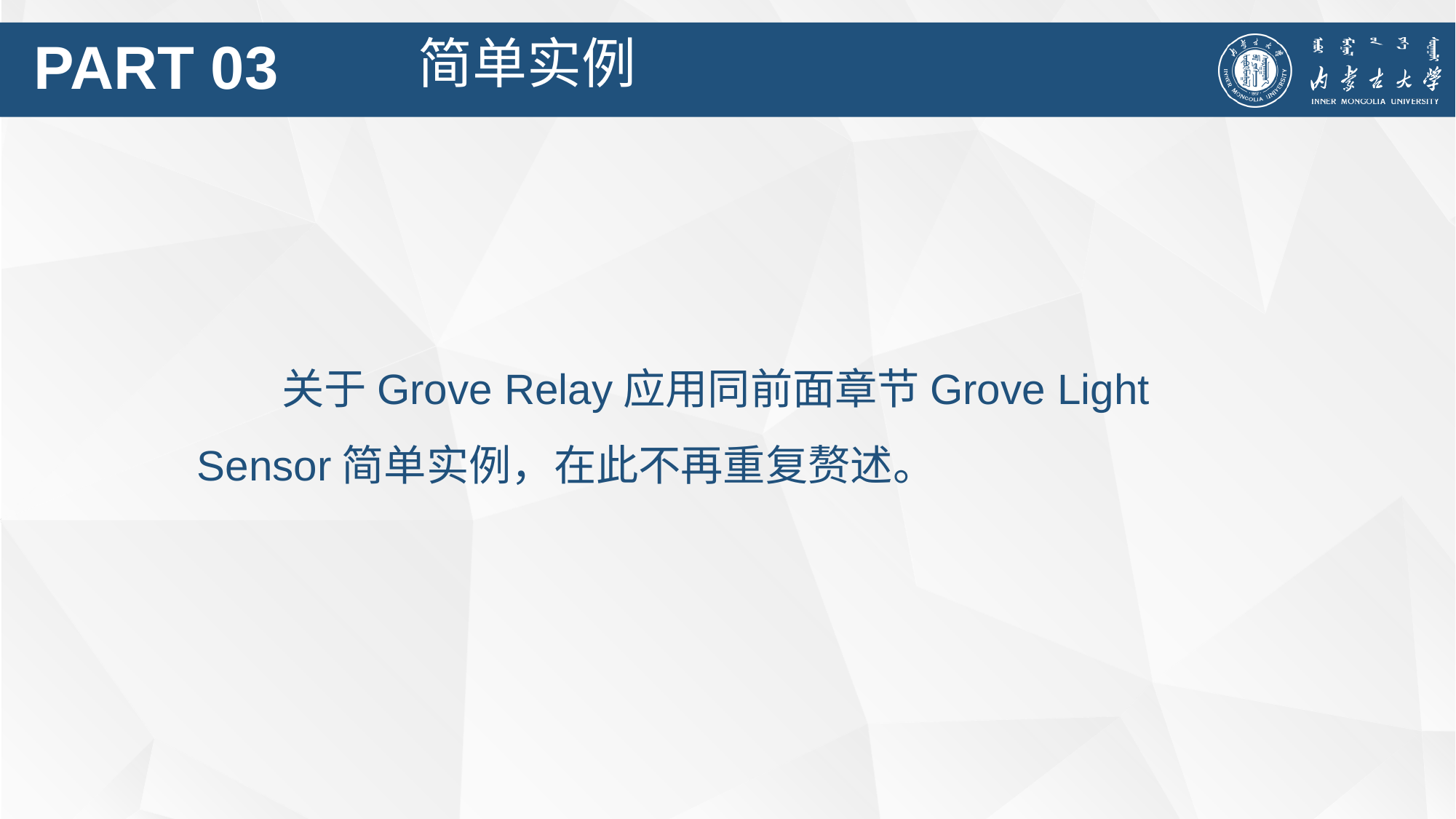

PART 03
简单实例

关于Grove Relay应用同前面章节Grove Light Sensor简单实例，在此不再重复赘述。